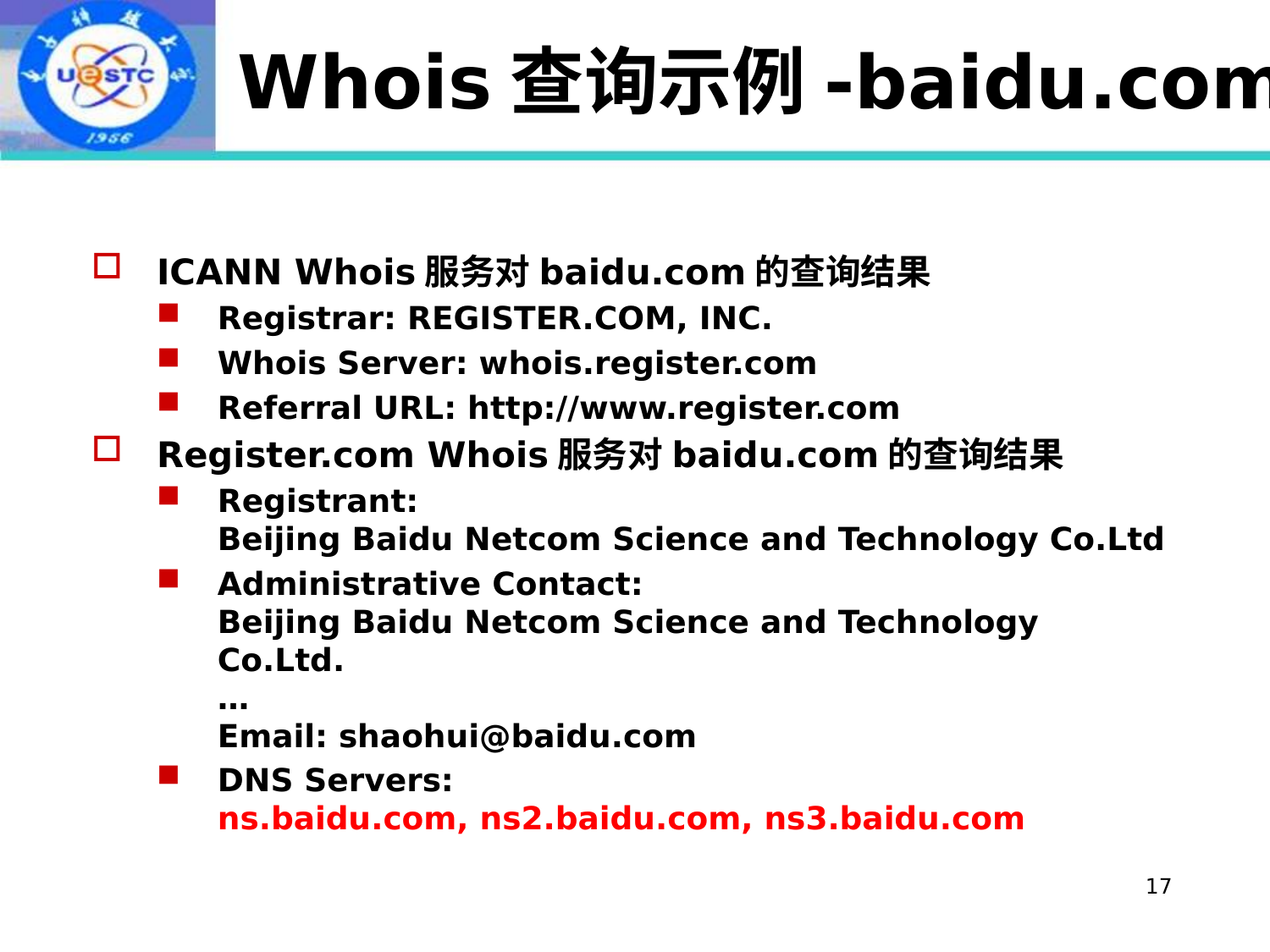

# Whois查询示例-baidu.com
ICANN Whois服务对baidu.com的查询结果
Registrar: REGISTER.COM, INC.
Whois Server: whois.register.com
Referral URL: http://www.register.com
Register.com Whois服务对baidu.com的查询结果
Registrant:
Beijing Baidu Netcom Science and Technology Co.Ltd
Administrative Contact:
Beijing Baidu Netcom Science and Technology Co.Ltd.
…
Email: shaohui@baidu.com
DNS Servers:
ns.baidu.com, ns2.baidu.com, ns3.baidu.com
17